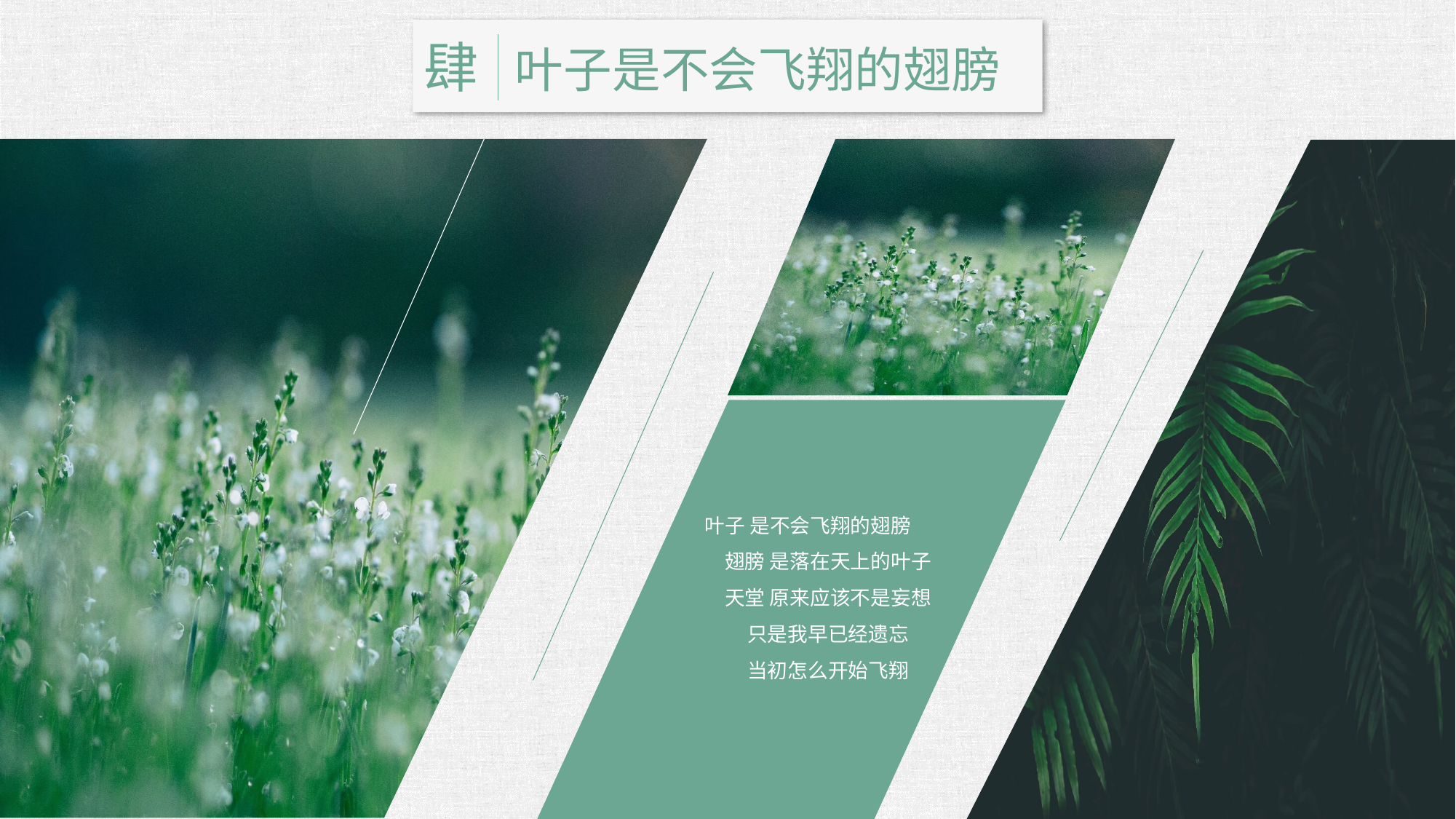

肆     叶子是不会飞翔的翅膀

叶子 是不会飞翔的翅膀
　　翅膀 是落在天上的叶子
　　天堂 原来应该不是妄想
　　只是我早已经遗忘
　　当初怎么开始飞翔